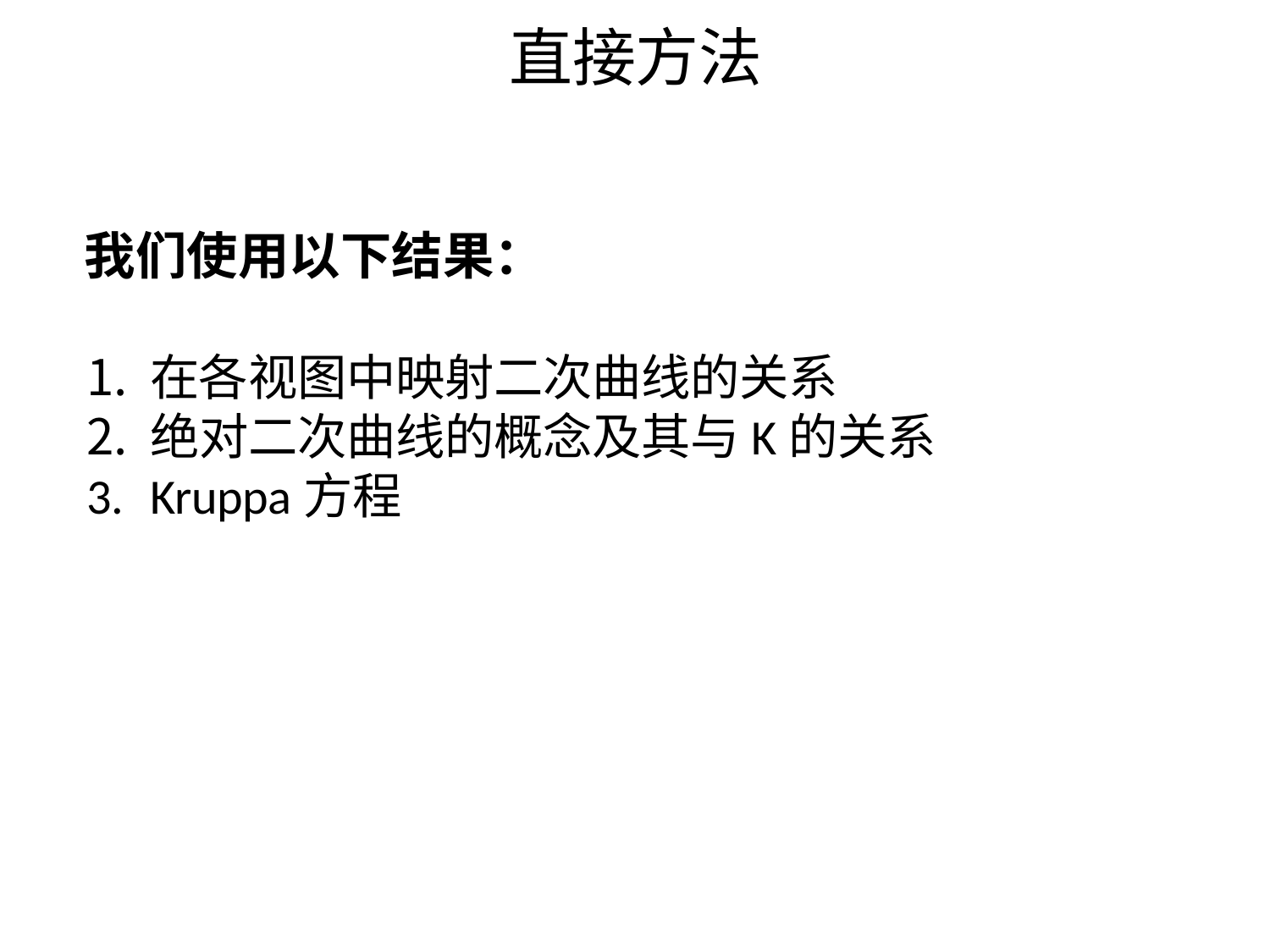

# 直接方法
我们使用以下结果：

在各视图中映射二次曲线的关系
绝对二次曲线的概念及其与K的关系
Kruppa方程